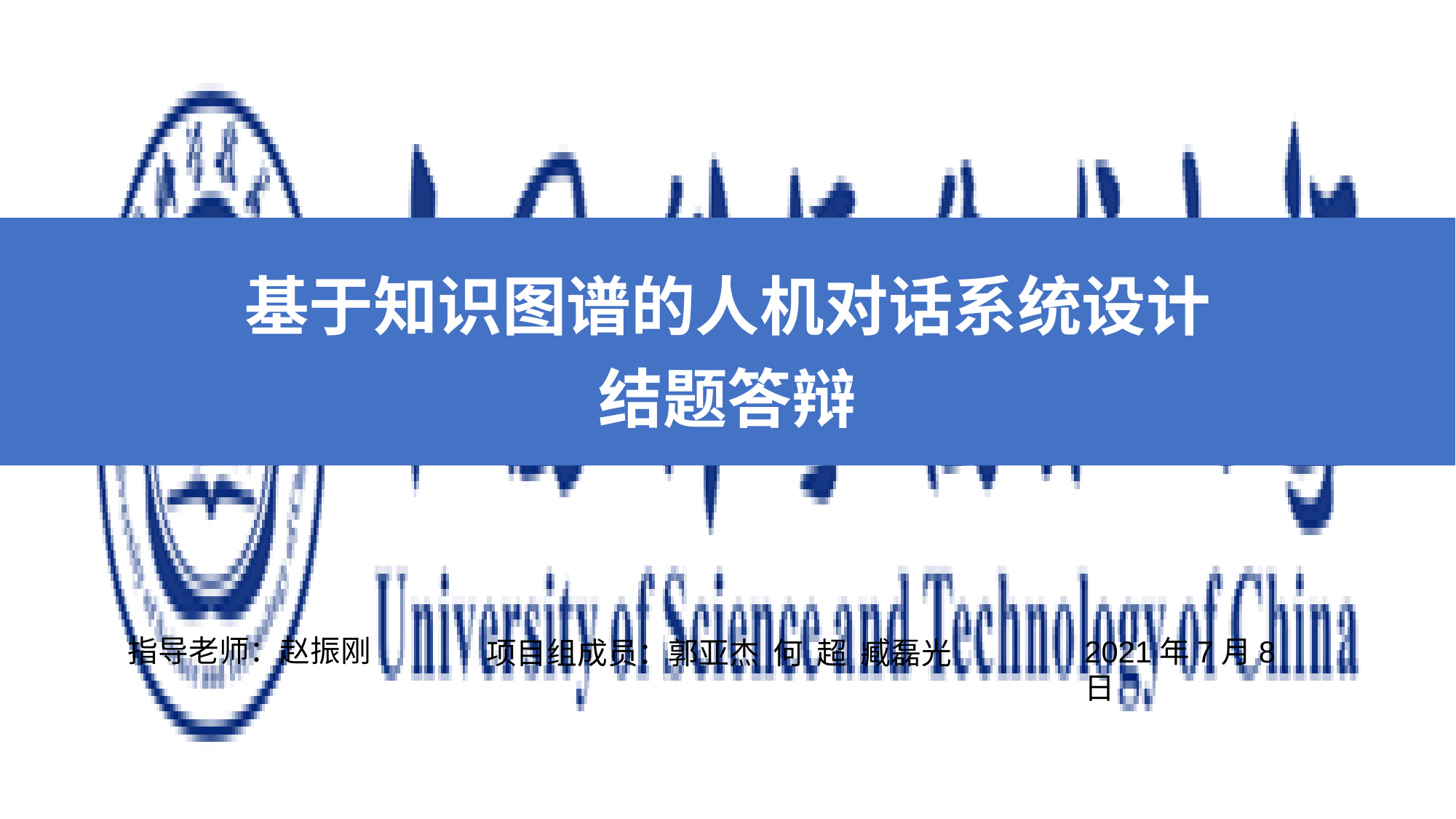

# 基于知识图谱的人机对话系统设计 结题答辩
指导老师：赵振刚
2021年7月8日
项目组成员：郭亚杰  何  超  臧磊光